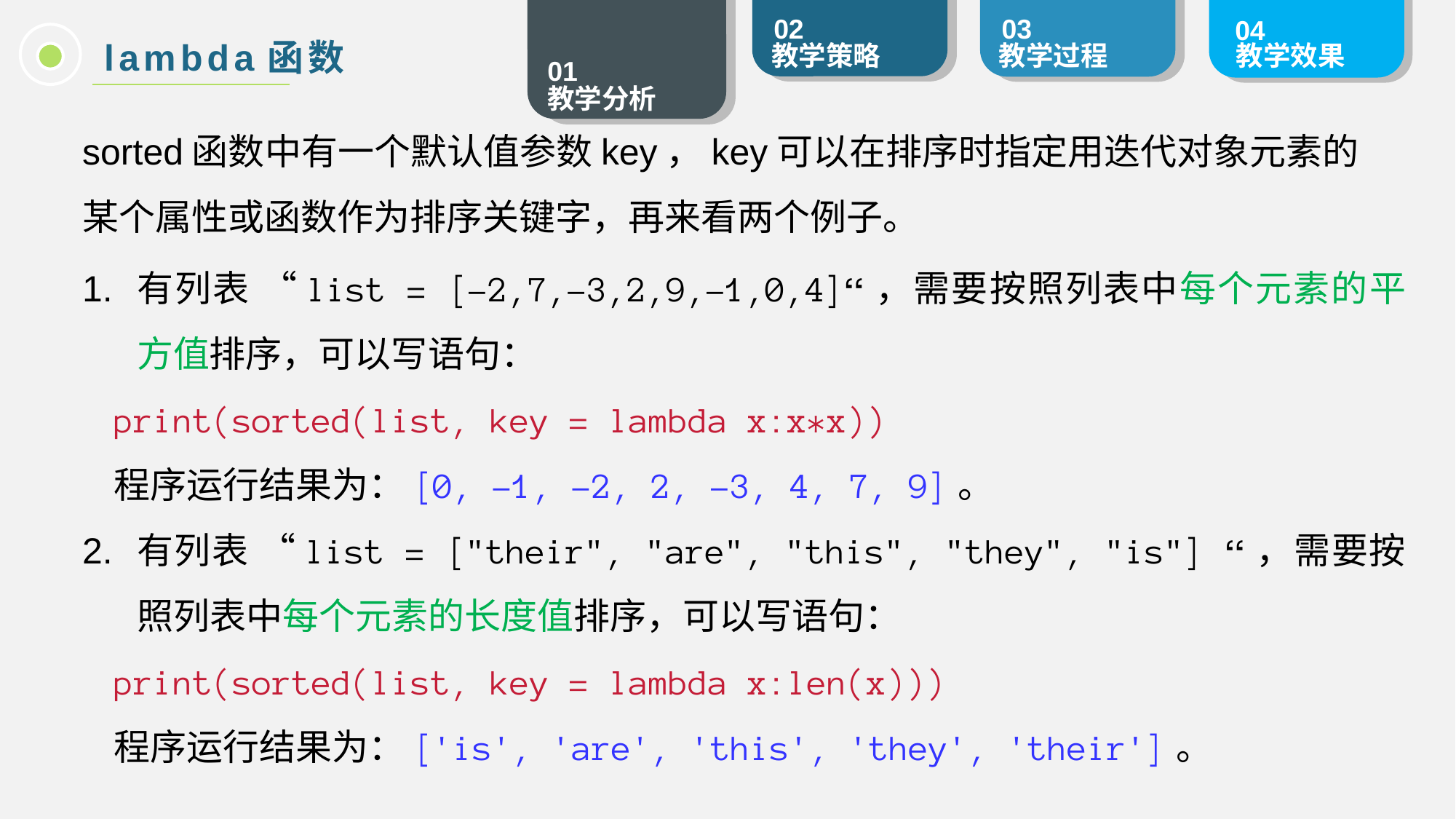

lambda函数
sorted函数中有一个默认值参数key，key可以在排序时指定用迭代对象元素的某个属性或函数作为排序关键字，再来看两个例子。
有列表 “list = [-2,7,-3,2,9,-1,0,4]“，需要按照列表中每个元素的平方值排序，可以写语句：
print(sorted(list, key = lambda x:x*x))
程序运行结果为：[0, -1, -2, 2, -3, 4, 7, 9]。
有列表 “list = ["their", "are", "this", "they", "is"] “，需要按照列表中每个元素的长度值排序，可以写语句：
print(sorted(list, key = lambda x:len(x)))
程序运行结果为：['is', 'are', 'this', 'they', 'their']。